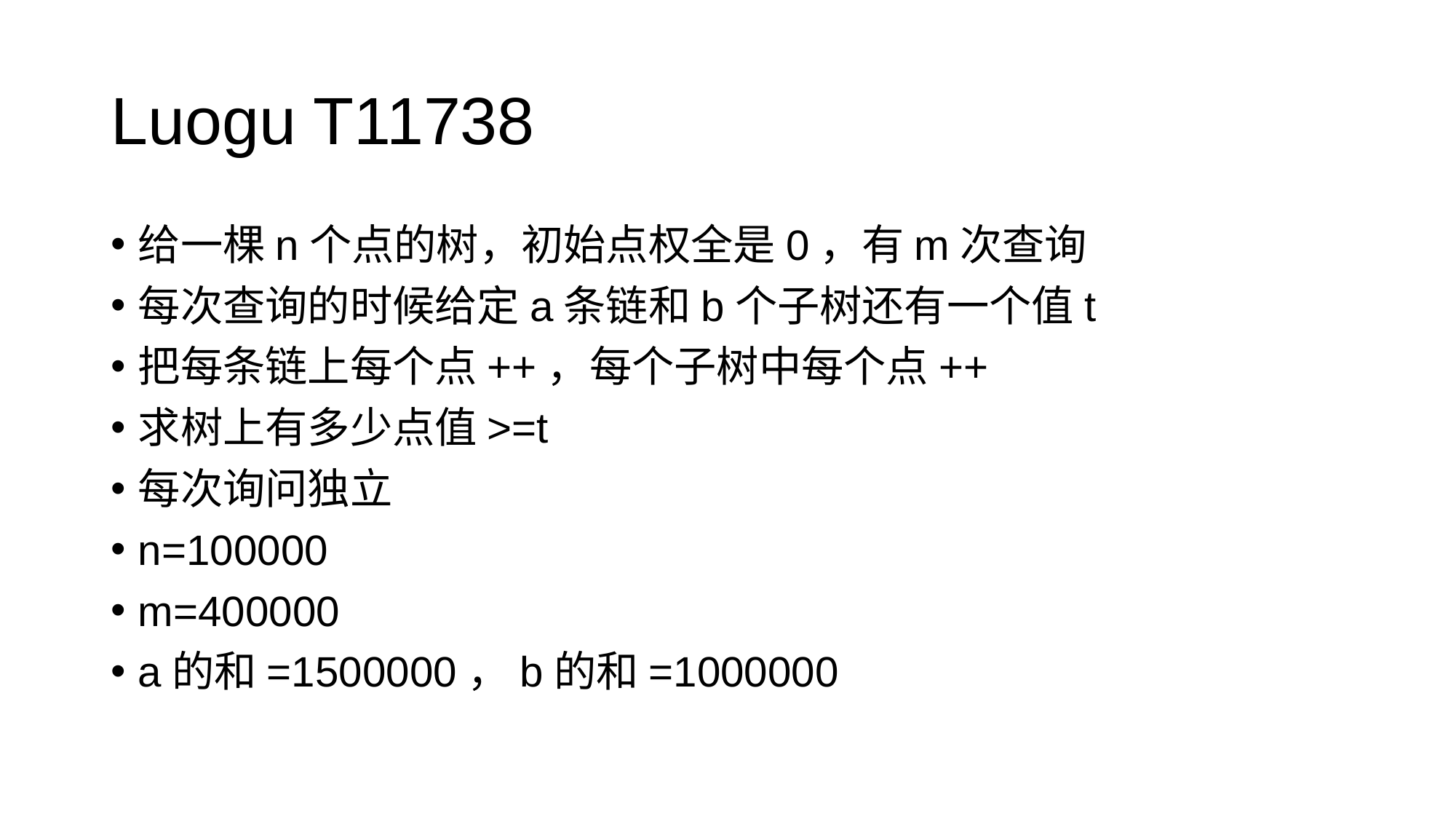

# Luogu T11738
给一棵n个点的树，初始点权全是0，有m次查询
每次查询的时候给定a条链和b个子树还有一个值t
把每条链上每个点++，每个子树中每个点++
求树上有多少点值>=t
每次询问独立
n=100000
m=400000
a的和=1500000，b的和=1000000